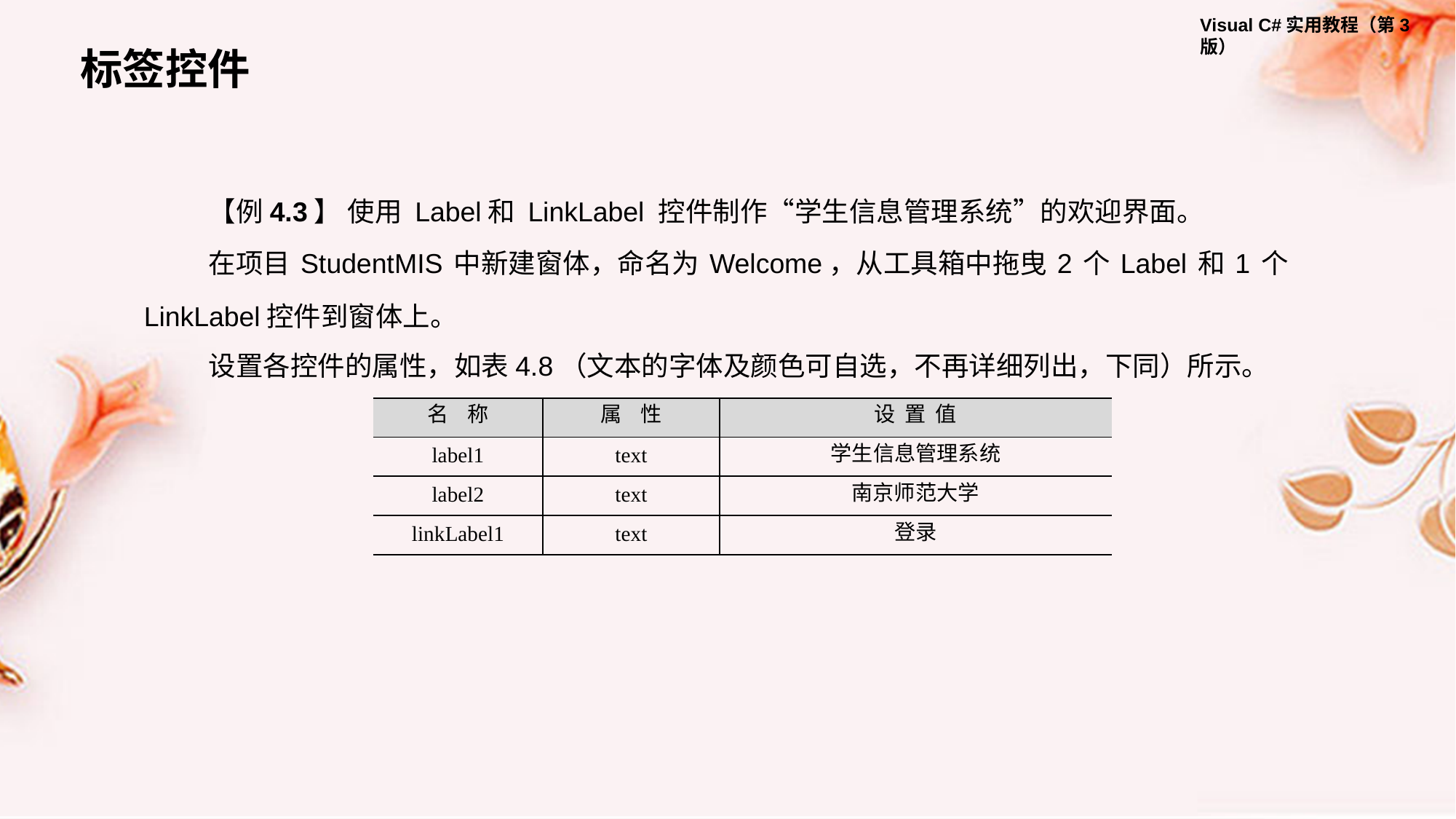

标签控件
【例4.3】 使用 Label和 LinkLabel 控件制作“学生信息管理系统”的欢迎界面。
在项目 StudentMIS 中新建窗体，命名为 Welcome，从工具箱中拖曳 2 个 Label 和 1 个LinkLabel控件到窗体上。
设置各控件的属性，如表4.8（文本的字体及颜色可自选，不再详细列出，下同）所示。
| 名 称 | 属 性 | 设 置 值 |
| --- | --- | --- |
| label1 | text | 学生信息管理系统 |
| label2 | text | 南京师范大学 |
| linkLabel1 | text | 登录 |